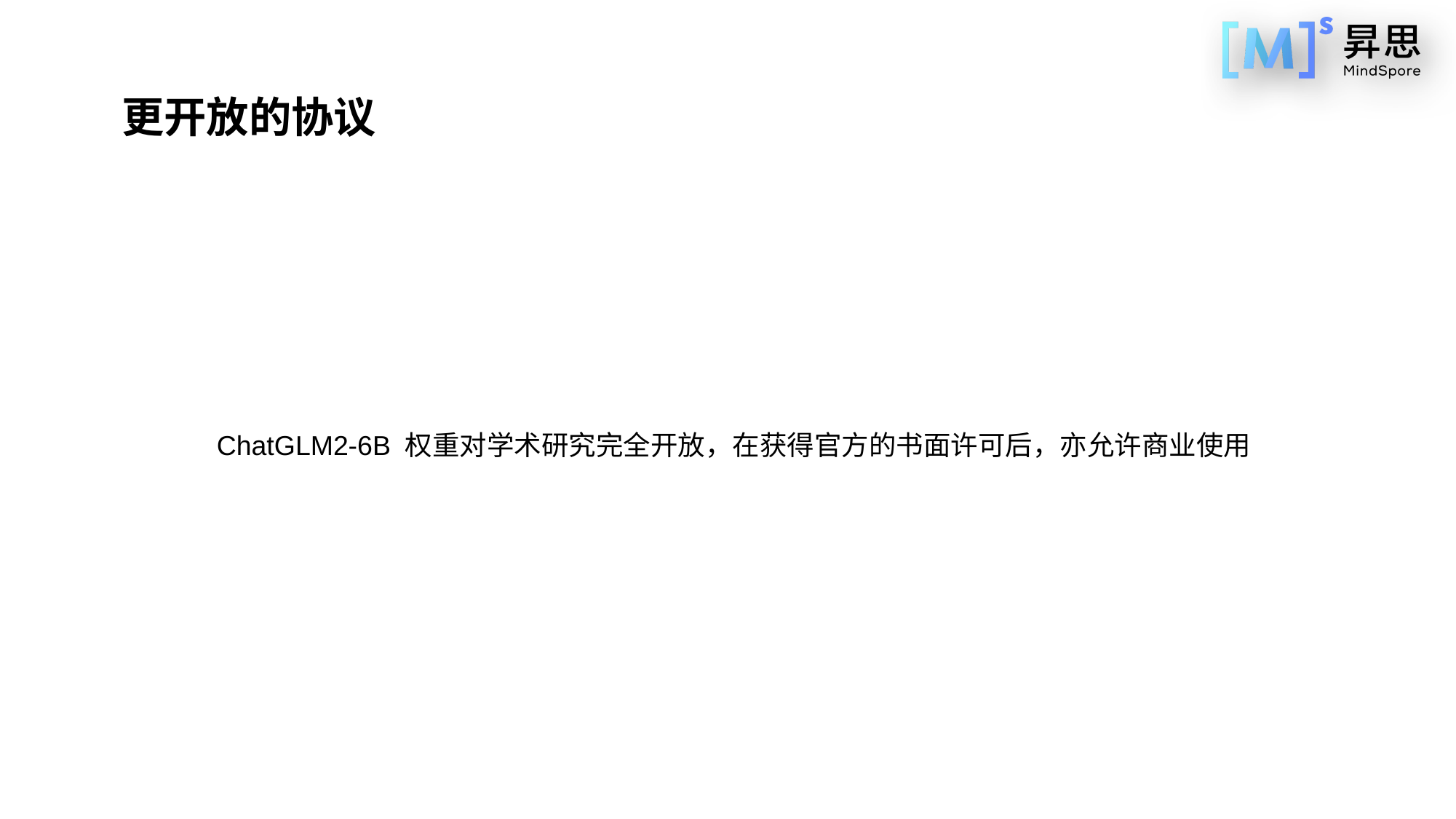

更开放的协议
ChatGLM2-6B 权重对学术研究完全开放，在获得官方的书面许可后，亦允许商业使用